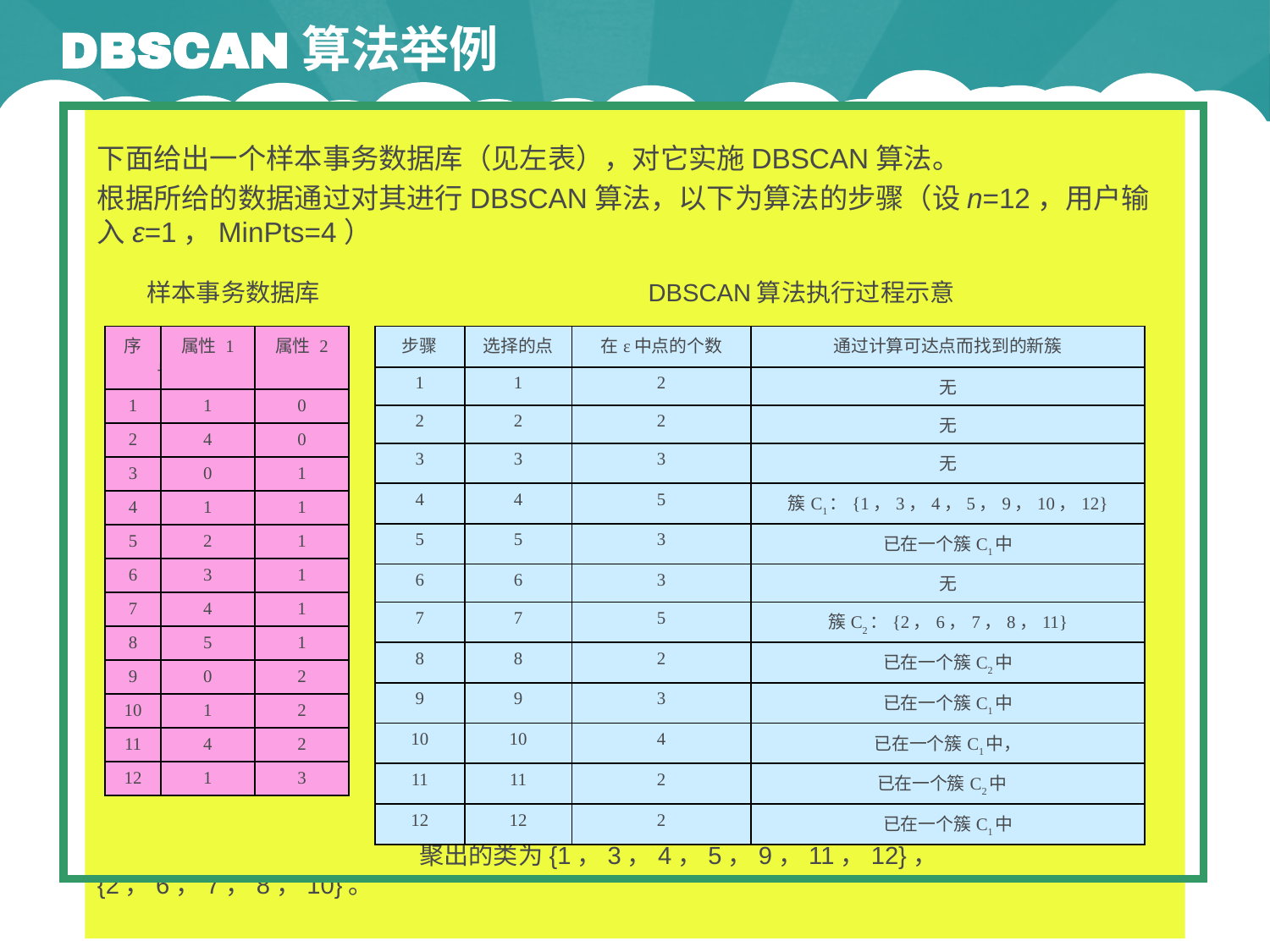

# DBSCAN算法举例

下面给出一个样本事务数据库（见左表），对它实施DBSCAN算法。
根据所给的数据通过对其进行DBSCAN算法，以下为算法的步骤（设n=12，用户输入ε=1，MinPts=4）

　　样本事务数据库　　　　　　　　　　　　　DBSCAN算法执行过程示意

　　　　　　　　　　　　　聚出的类为{1，3，4，5，9，11，12}，{2，6，7，8，10}。

| 序号 | 属性 1 | 属性 2 |
| --- | --- | --- |
| 1 | 1 | 0 |
| 2 | 4 | 0 |
| 3 | 0 | 1 |
| 4 | 1 | 1 |
| 5 | 2 | 1 |
| 6 | 3 | 1 |
| 7 | 4 | 1 |
| 8 | 5 | 1 |
| 9 | 0 | 2 |
| 10 | 1 | 2 |
| 11 | 4 | 2 |
| 12 | 1 | 3 |
| 步骤 | 选择的点 | 在ε中点的个数 | 通过计算可达点而找到的新簇 |
| --- | --- | --- | --- |
| 1 | 1 | 2 | 无 |
| 2 | 2 | 2 | 无 |
| 3 | 3 | 3 | 无 |
| 4 | 4 | 5 | 簇C1：{1，3，4，5，9，10，12} |
| 5 | 5 | 3 | 已在一个簇C1中 |
| 6 | 6 | 3 | 无 |
| 7 | 7 | 5 | 簇C2：{2，6，7，8，11} |
| 8 | 8 | 2 | 已在一个簇C2中 |
| 9 | 9 | 3 | 已在一个簇C1中 |
| 10 | 10 | 4 | 已在一个簇C1中， |
| 11 | 11 | 2 | 已在一个簇C2中 |
| 12 | 12 | 2 | 已在一个簇C1中 |